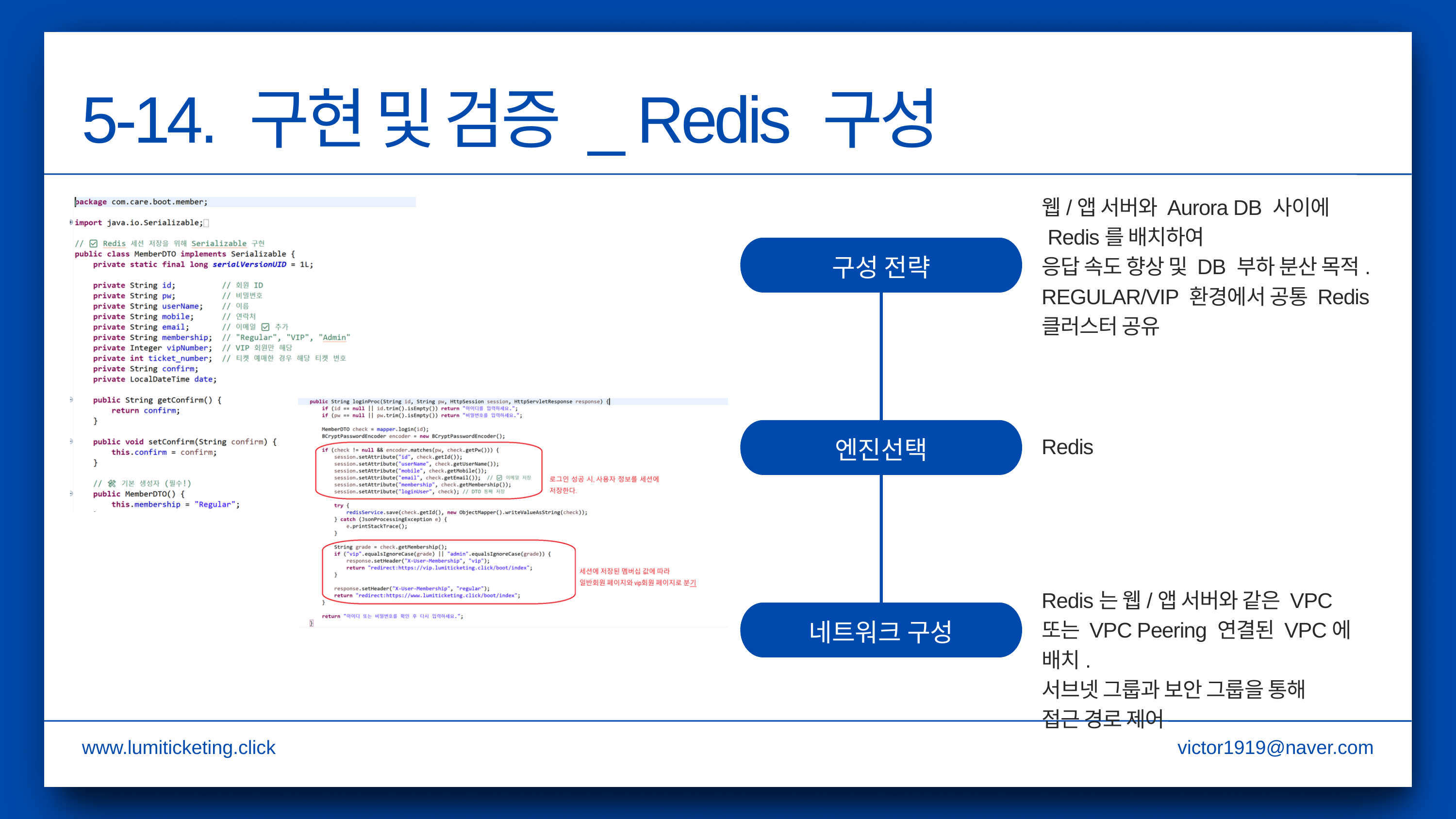

5-14. 구현 및 검증 _ Redis 구성

웹/앱 서버와 Aurora DB 사이에
 Redis를 배치하여
응답 속도 향상 및 DB 부하 분산 목적. REGULAR/VIP 환경에서 공통 Redis 클러스터 공유

구성 전략

엔진선택
Redis

Redis는 웹/앱 서버와 같은 VPC 또는 VPC Peering 연결된 VPC에 배치.
서브넷 그룹과 보안 그룹을 통해
접근 경로 제어

네트워크 구성

www.lumiticketing.click
victor1919@naver.com